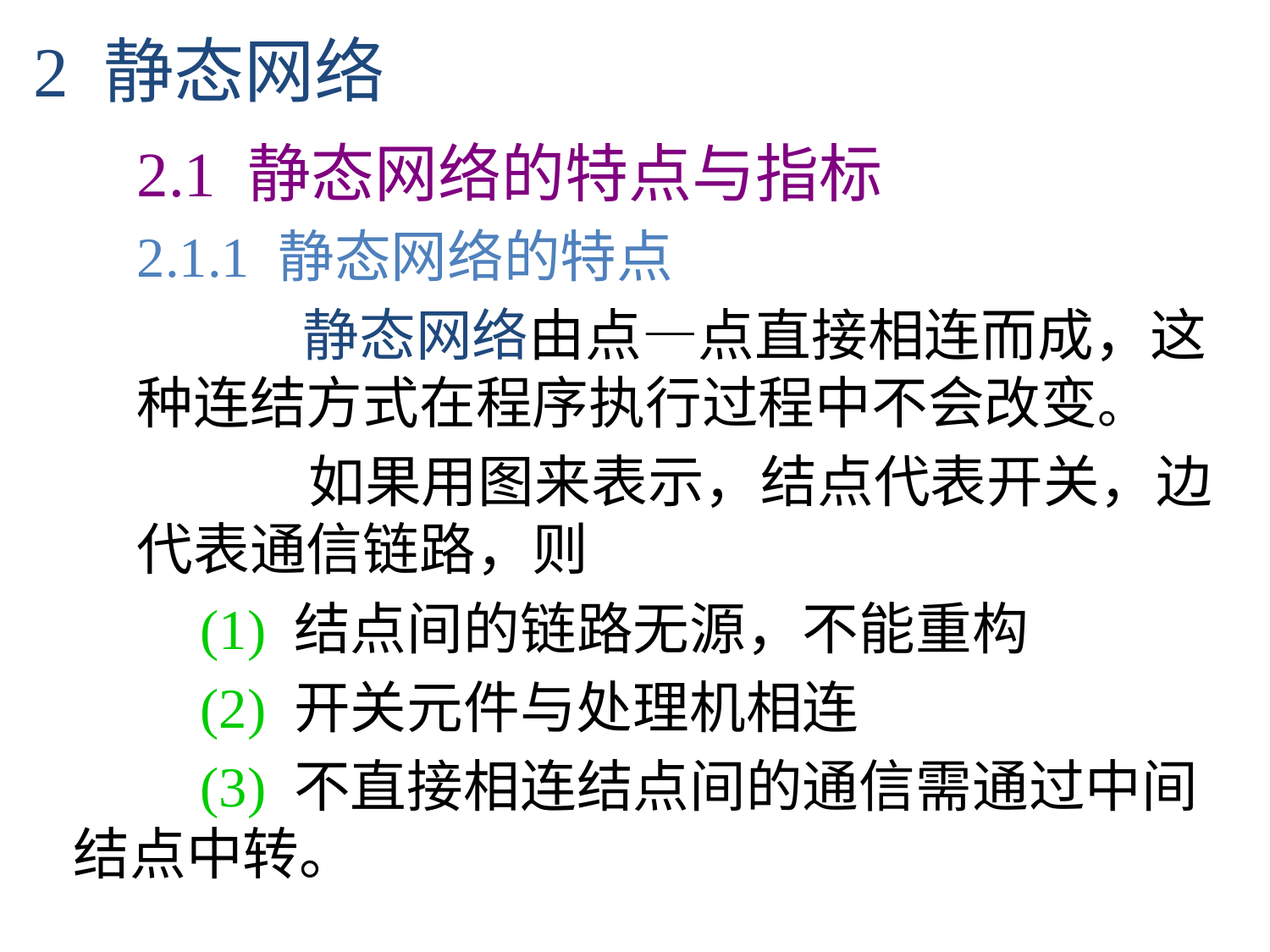

2 静态网络
	2.1 静态网络的特点与指标
	2.1.1 静态网络的特点
		  静态网络由点—点直接相连而成，这种连结方式在程序执行过程中不会改变。
		   如果用图来表示，结点代表开关，边代表通信链路，则
		(1) 结点间的链路无源，不能重构
		(2) 开关元件与处理机相连
		(3) 不直接相连结点间的通信需通过中间结点中转。